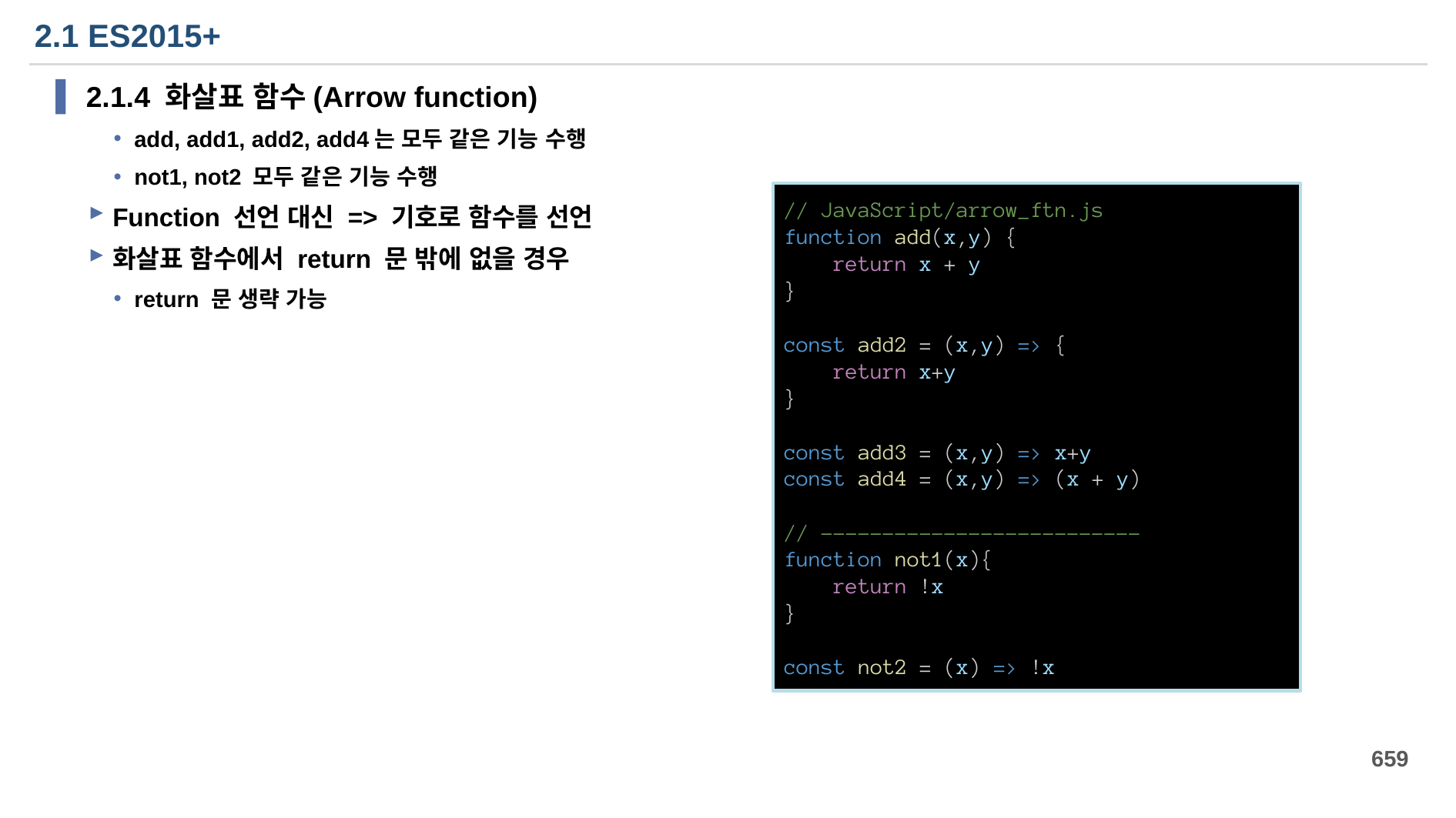

# 2.1 ES2015+
2.1.4 화살표 함수(Arrow function)
add, add1, add2, add4는 모두 같은 기능 수행
not1, not2 모두 같은 기능 수행
Function 선언 대신 => 기호로 함수를 선언
화살표 함수에서 return 문 밖에 없을 경우
return 문 생략 가능

// JavaScript/arrow_ftn.js
function add(x,y) {
    return x + y
}
const add2 = (x,y) => {
    return x+y
}
const add3 = (x,y) => x+y
const add4 = (x,y) => (x + y)
// --------------------------
function not1(x){
    return !x
}
const not2 = (x) => !x
659